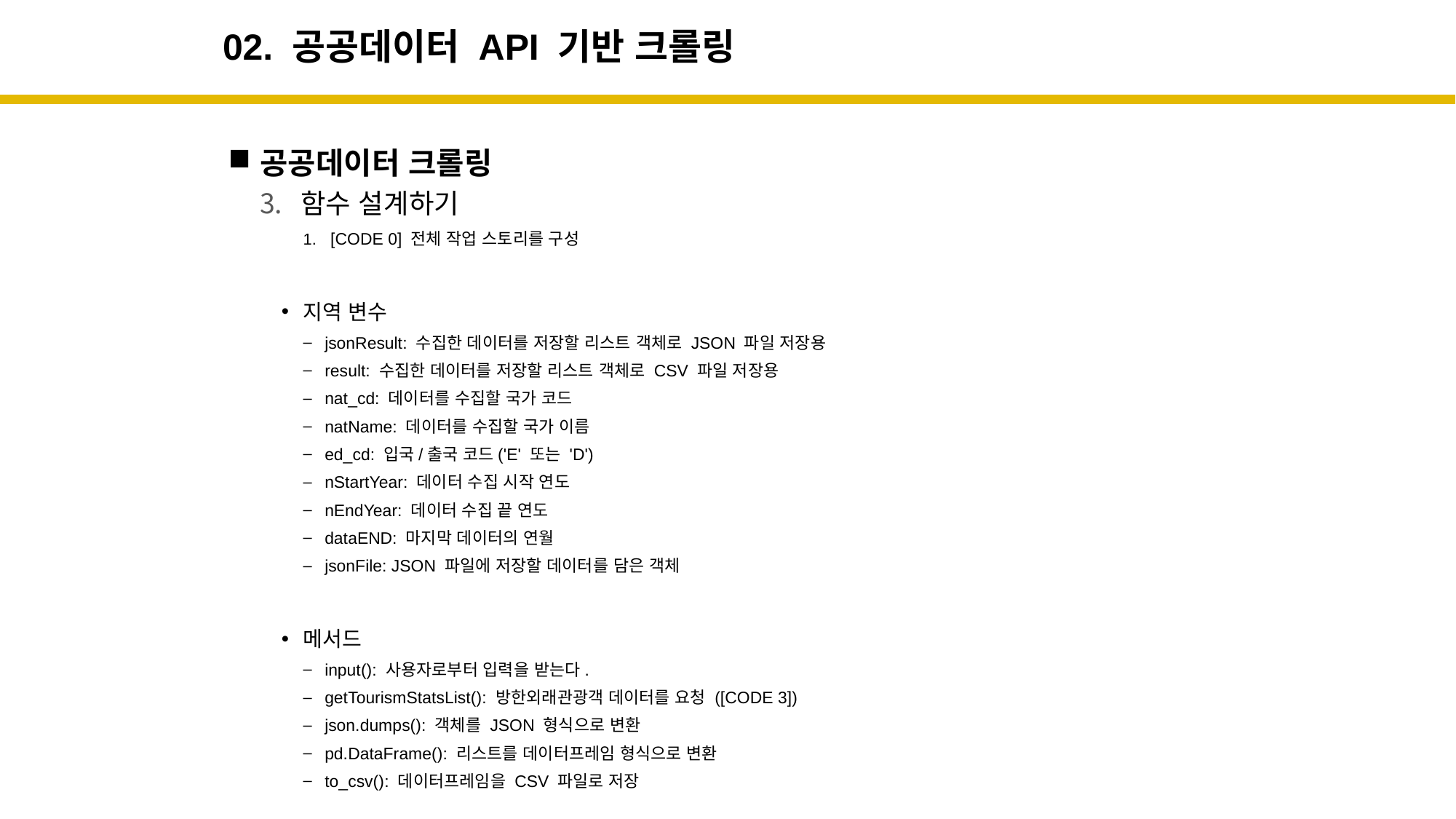

# 02. 공공데이터 API 기반 크롤링
공공데이터 크롤링
함수 설계하기
[CODE 0] 전체 작업 스토리를 구성

지역 변수
jsonResult: 수집한 데이터를 저장할 리스트 객체로 JSON 파일 저장용
result: 수집한 데이터를 저장할 리스트 객체로 CSV 파일 저장용
nat_cd: 데이터를 수집할 국가 코드
natName: 데이터를 수집할 국가 이름
ed_cd: 입국/출국 코드('E' 또는 'D')
nStartYear: 데이터 수집 시작 연도
nEndYear: 데이터 수집 끝 연도
dataEND: 마지막 데이터의 연월
jsonFile: JSON 파일에 저장할 데이터를 담은 객체

메서드
input(): 사용자로부터 입력을 받는다.
getTourismStatsList(): 방한외래관광객 데이터를 요청 ([CODE 3])
json.dumps(): 객체를 JSON 형식으로 변환
pd.DataFrame(): 리스트를 데이터프레임 형식으로 변환
to_csv(): 데이터프레임을 CSV 파일로 저장